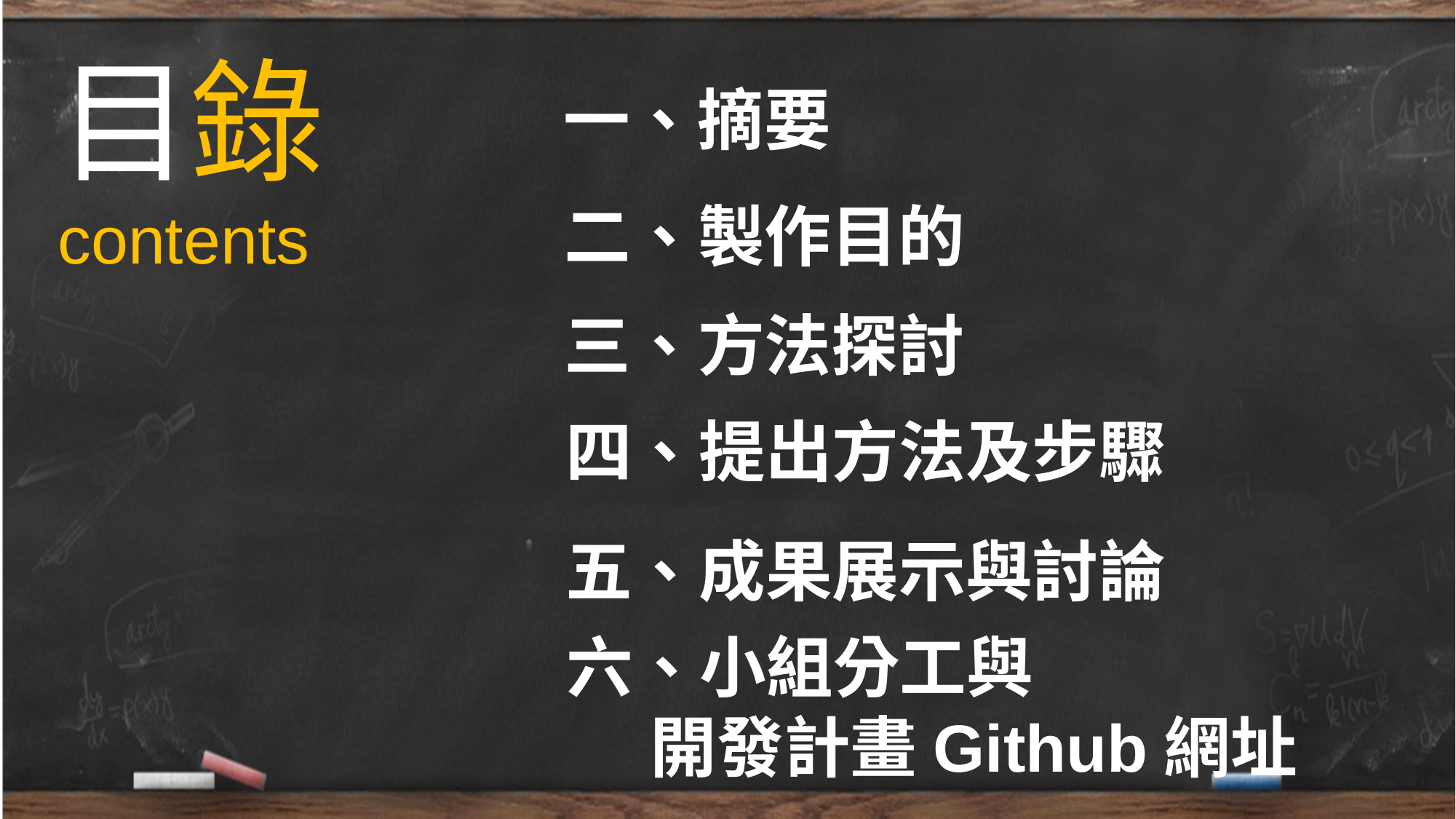

目錄
contents
一、摘要
二、製作目的
三、方法探討
四、提出方法及步驟
五、成果展示與討論
六、小組分工與
                      開發計畫Github網址